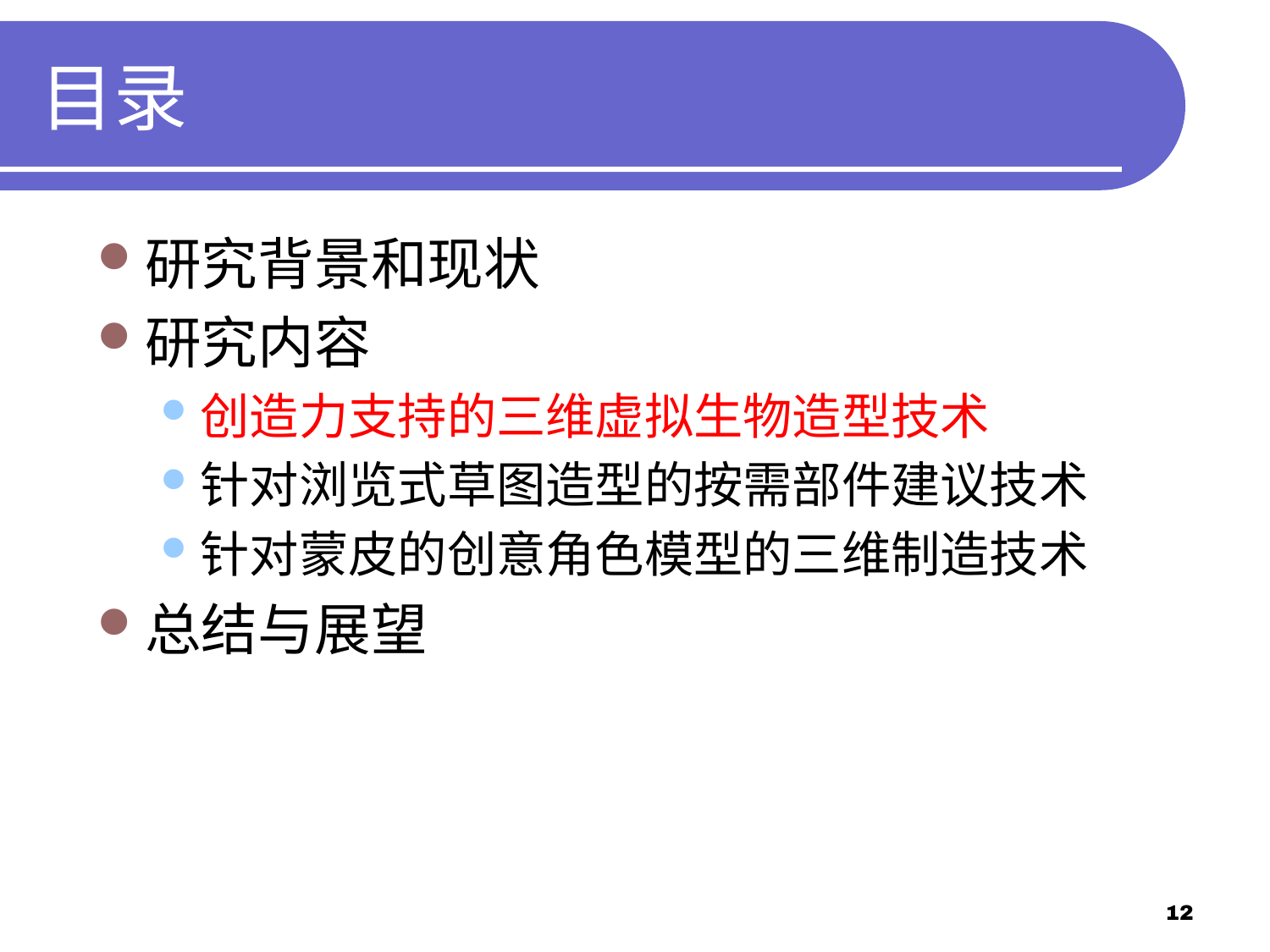

# 目录
研究背景和现状
研究内容
创造力支持的三维虚拟生物造型技术
针对浏览式草图造型的按需部件建议技术
针对蒙皮的创意角色模型的三维制造技术
总结与展望
12